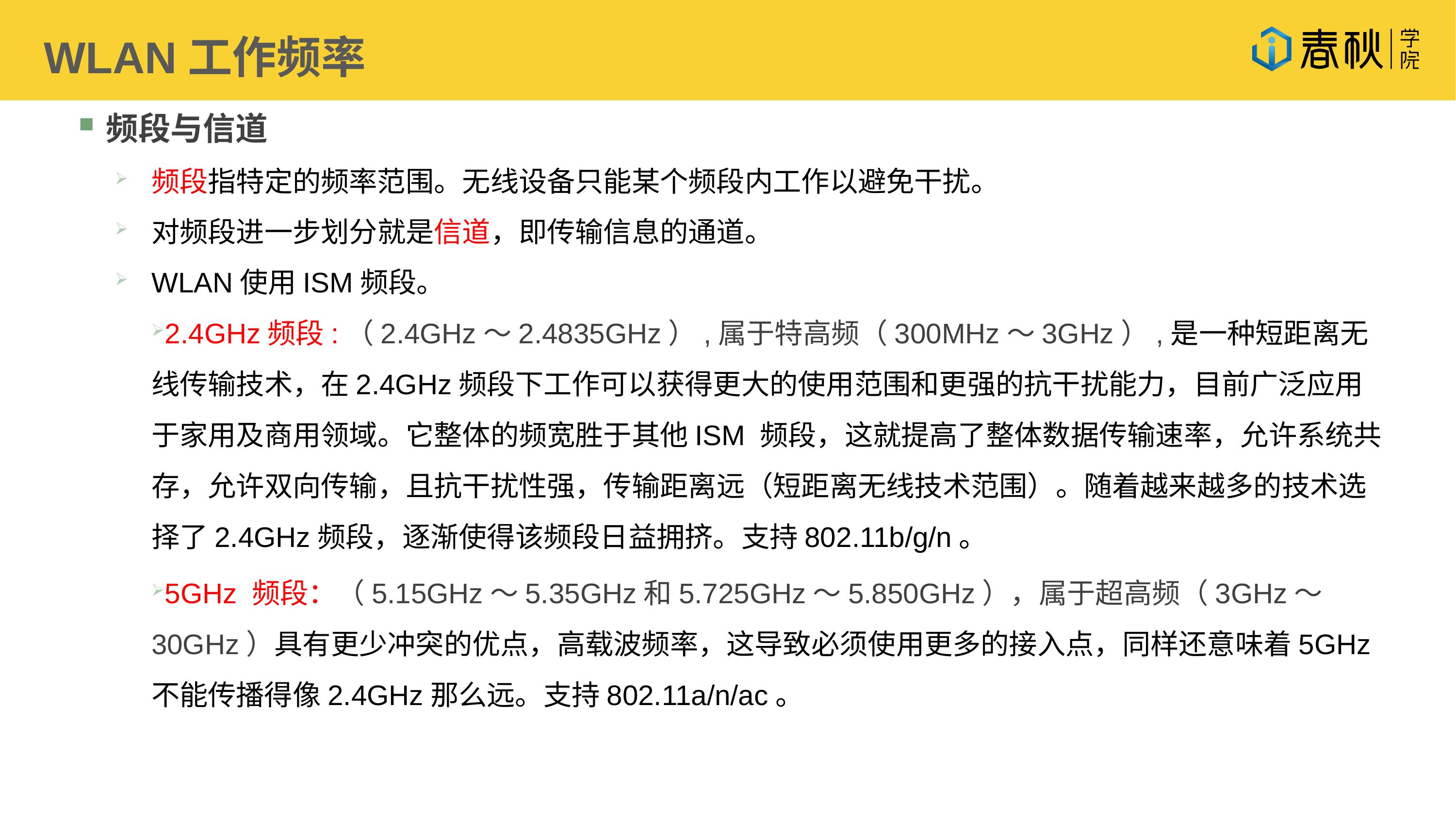

WLAN工作频率
频段与信道
频段指特定的频率范围。无线设备只能某个频段内工作以避免干扰。
对频段进一步划分就是信道，即传输信息的通道。
WLAN使用ISM频段。
2.4GHz频段:（2.4GHz～2.4835GHz）,属于特高频（300MHz～3GHz）,是一种短距离无线传输技术，在2.4GHz频段下工作可以获得更大的使用范围和更强的抗干扰能力，目前广泛应用于家用及商用领域。它整体的频宽胜于其他ISM 频段，这就提高了整体数据传输速率，允许系统共存，允许双向传输，且抗干扰性强，传输距离远（短距离无线技术范围）。随着越来越多的技术选择了2.4GHz频段，逐渐使得该频段日益拥挤。支持802.11b/g/n。
5GHz 频段：（5.15GHz～5.35GHz和5.725GHz～5.850GHz），属于超高频（3GHz～30GHz）具有更少冲突的优点，高载波频率，这导致必须使用更多的接入点，同样还意味着5GHz不能传播得像2.4GHz那么远。支持802.11a/n/ac。